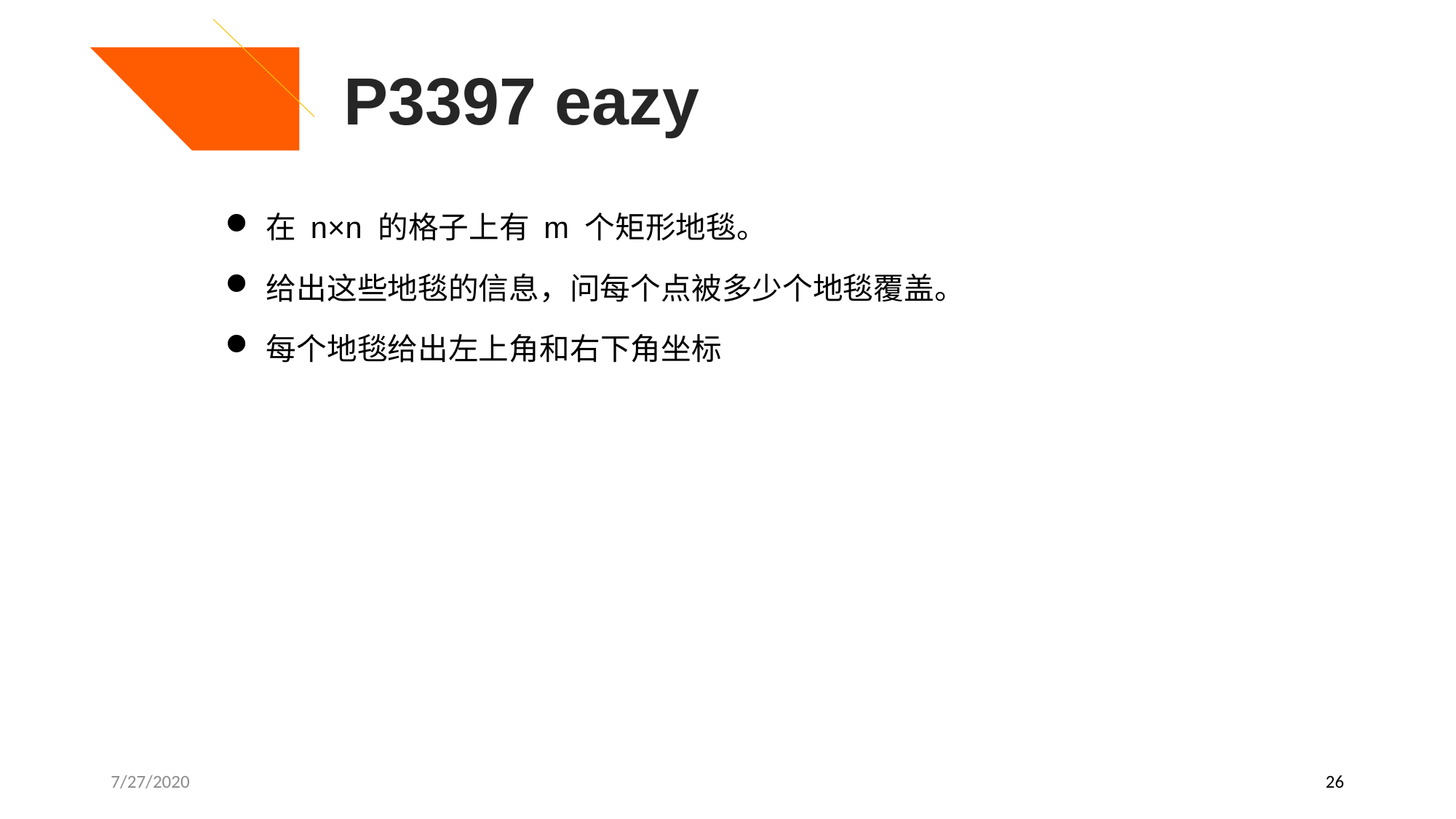

P3397 eazy
在 n×n 的格子上有 m 个矩形地毯。
给出这些地毯的信息，问每个点被多少个地毯覆盖。
每个地毯给出左上角和右下角坐标
7/27/2020
26